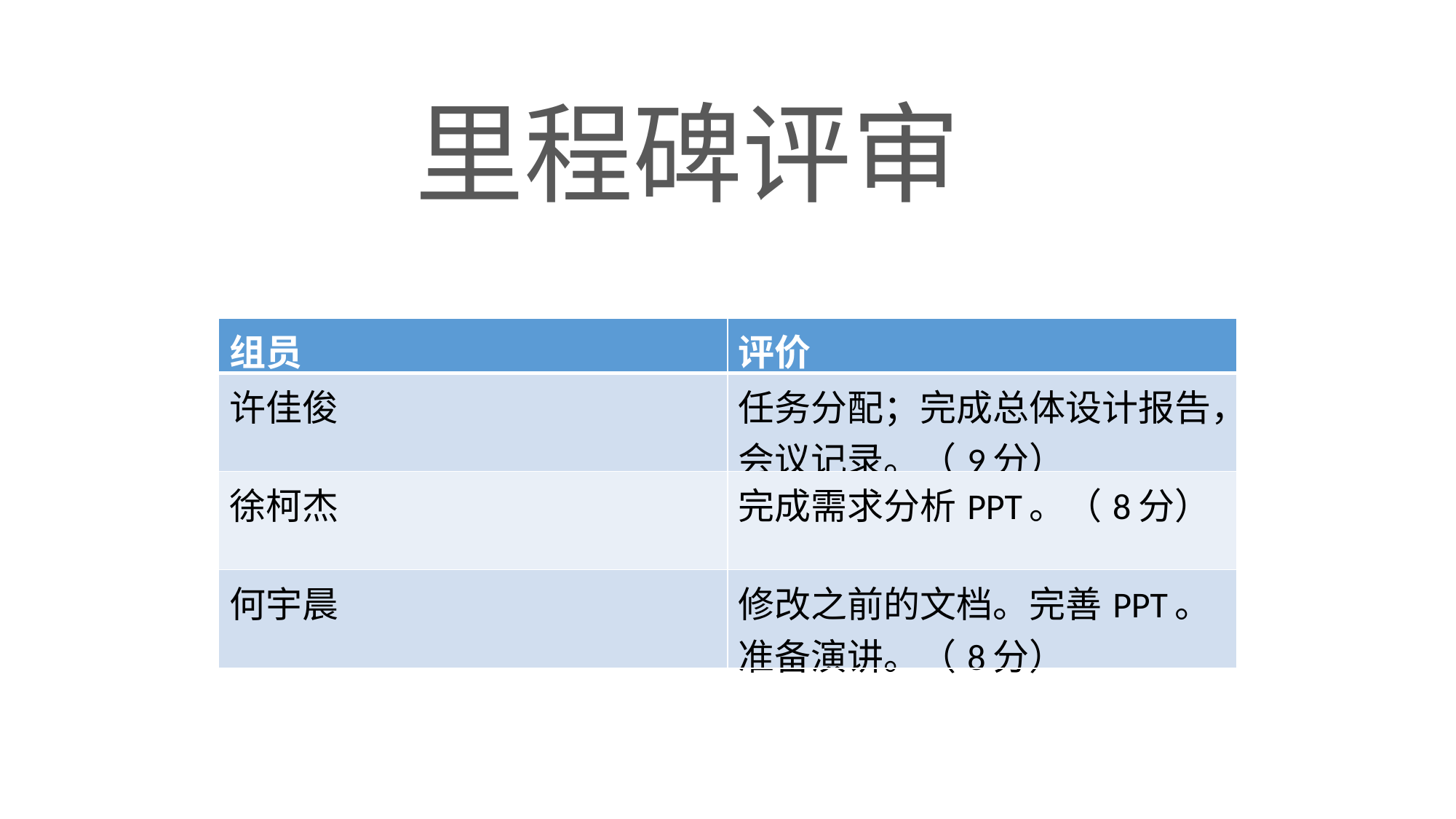

里程碑评审
| 组员 | 评价 |
| --- | --- |
| 许佳俊 | 任务分配；完成总体设计报告，会议记录。（9分） |
| 徐柯杰 | 完成需求分析PPT。（8分） |
| 何宇晨 | 修改之前的文档。完善PPT。准备演讲。（8分） |